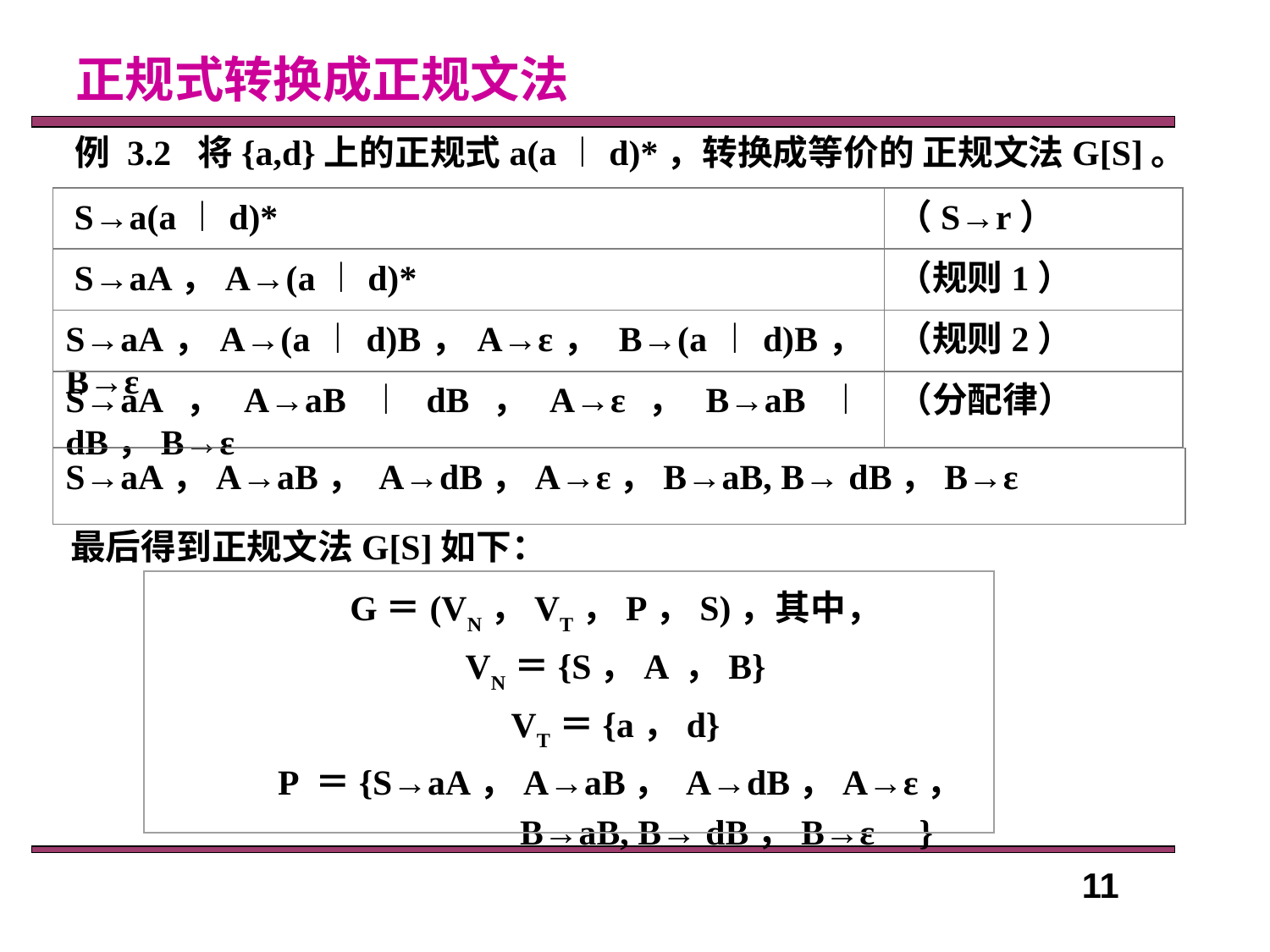

正规式转换成正规文法
例 3.2  将{a,d}上的正规式a(a︱d)*，转换成等价的 正规文法G[S]。
 S→a(a︱d)*

（S→r）

 S→aA，A→(a︱d)*

（规则1）

S→aA，A→(a︱d)B，A→ε， B→(a︱d)B，B→ε

（规则2）

S→aA，A→aB︱dB，A→ε，B→aB︱dB，B→ε

（分配律）

S→aA，A→aB， A→dB，A→ε，B→aB, B→ dB，B→ε

最后得到正规文法G[S]如下：

G＝(VN，VT，P，S)，其中，
VN＝{S，A ，B}
VT＝{a，d}
 P ＝{S→aA，A→aB， A→dB，A→ε，
                         B→aB, B→ dB，B→ε     }

11